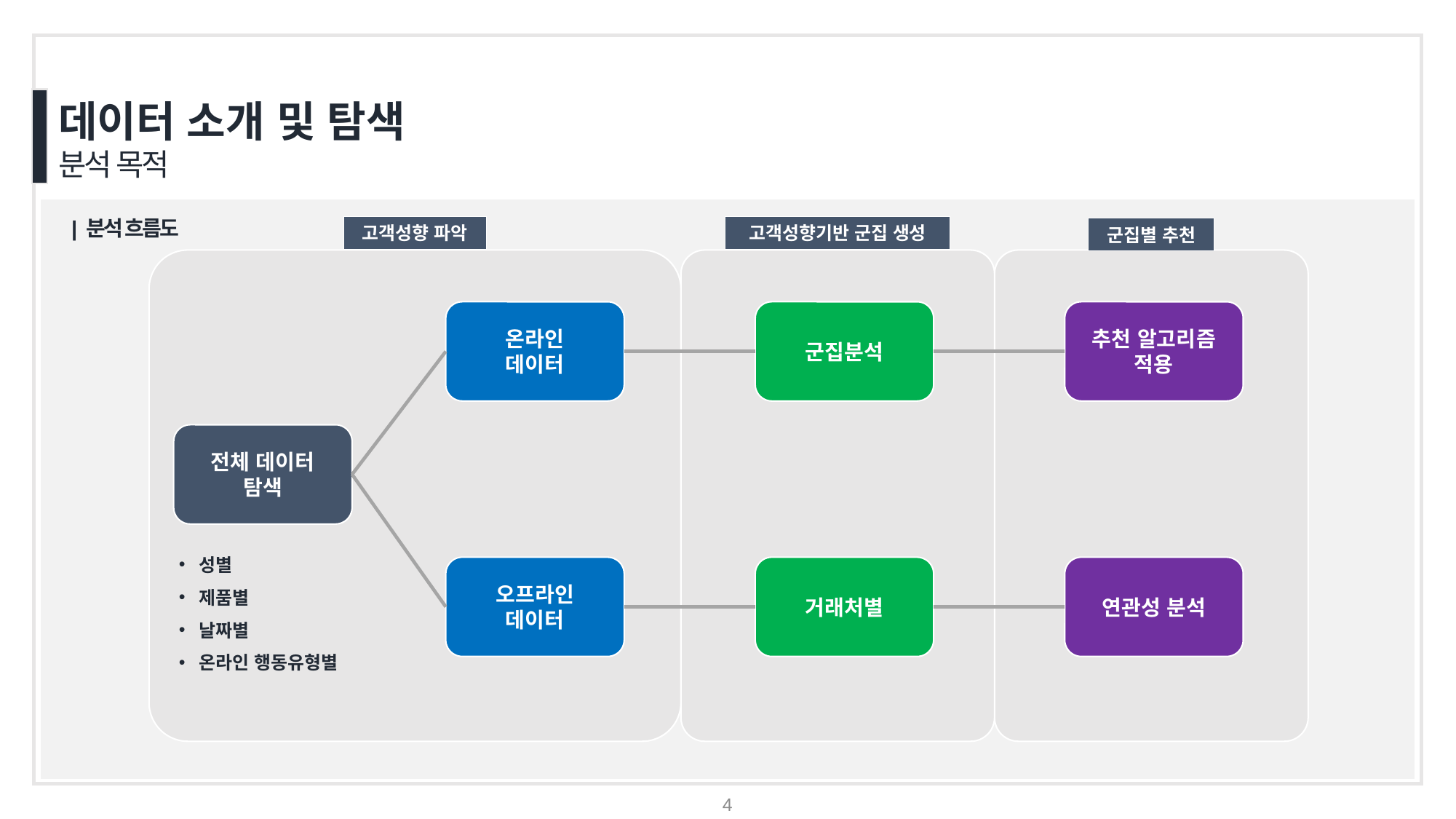

데이터 소개 및 탐색
분석 목적

| 분석 흐름도
고객성향 파악
고객성향기반 군집 생성
군집별 추천

온라인
데이터
군집분석
추천 알고리즘
적용
전체 데이터
탐색
성별
제품별
날짜별
온라인 행동유형별

오프라인
데이터
거래처별
연관성 분석
4